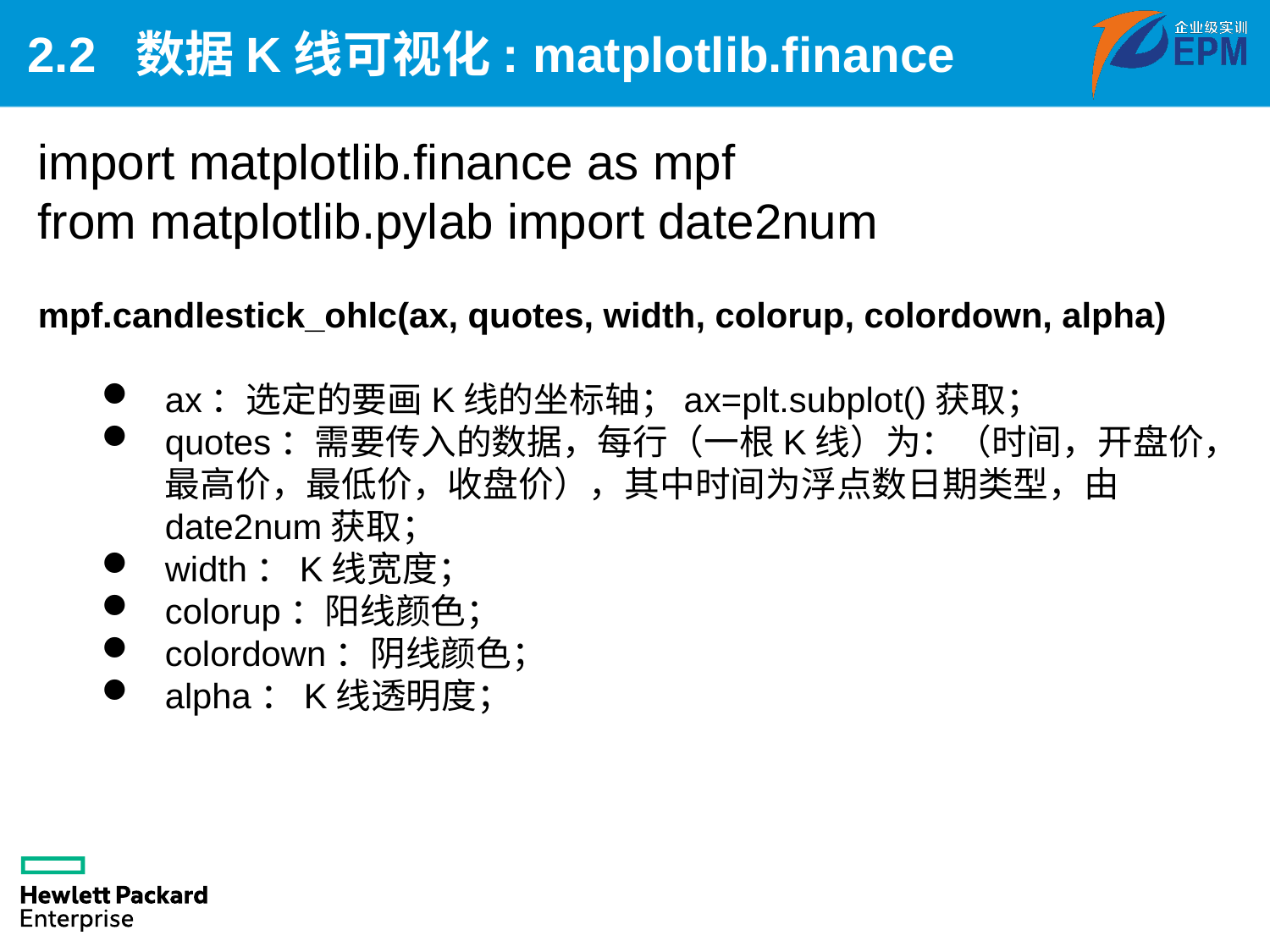

# 2.2  数据K线可视化: matplotlib.finance
import matplotlib.finance as mpf
from matplotlib.pylab import date2num
mpf.candlestick_ohlc(ax, quotes, width, colorup, colordown, alpha)

ax：选定的要画K线的坐标轴；ax=plt.subplot()获取；
quotes：需要传入的数据，每行（一根K线）为：（时间，开盘价，最高价，最低价，收盘价），其中时间为浮点数日期类型，由date2num获取；
width：K线宽度；
colorup：阳线颜色；
colordown：阴线颜色；
alpha：K线透明度；